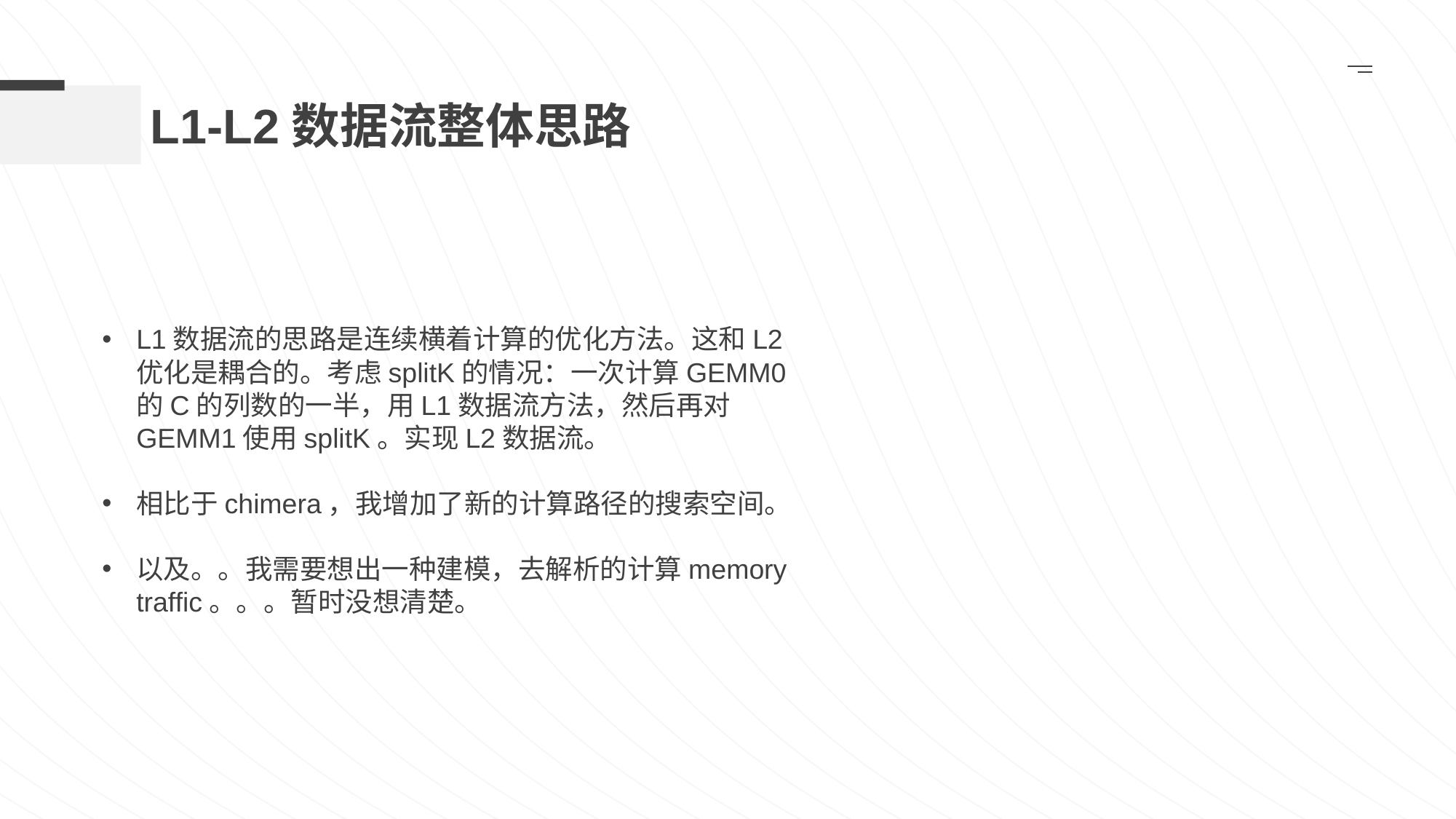

L1-L2数据流整体思路
L1数据流的思路是连续横着计算的优化方法。这和L2优化是耦合的。考虑splitK的情况：一次计算GEMM0的C的列数的一半，用L1数据流方法，然后再对GEMM1使用splitK。实现L2数据流。

相比于chimera，我增加了新的计算路径的搜索空间。

以及。。我需要想出一种建模，去解析的计算memory traffic。。。暂时没想清楚。